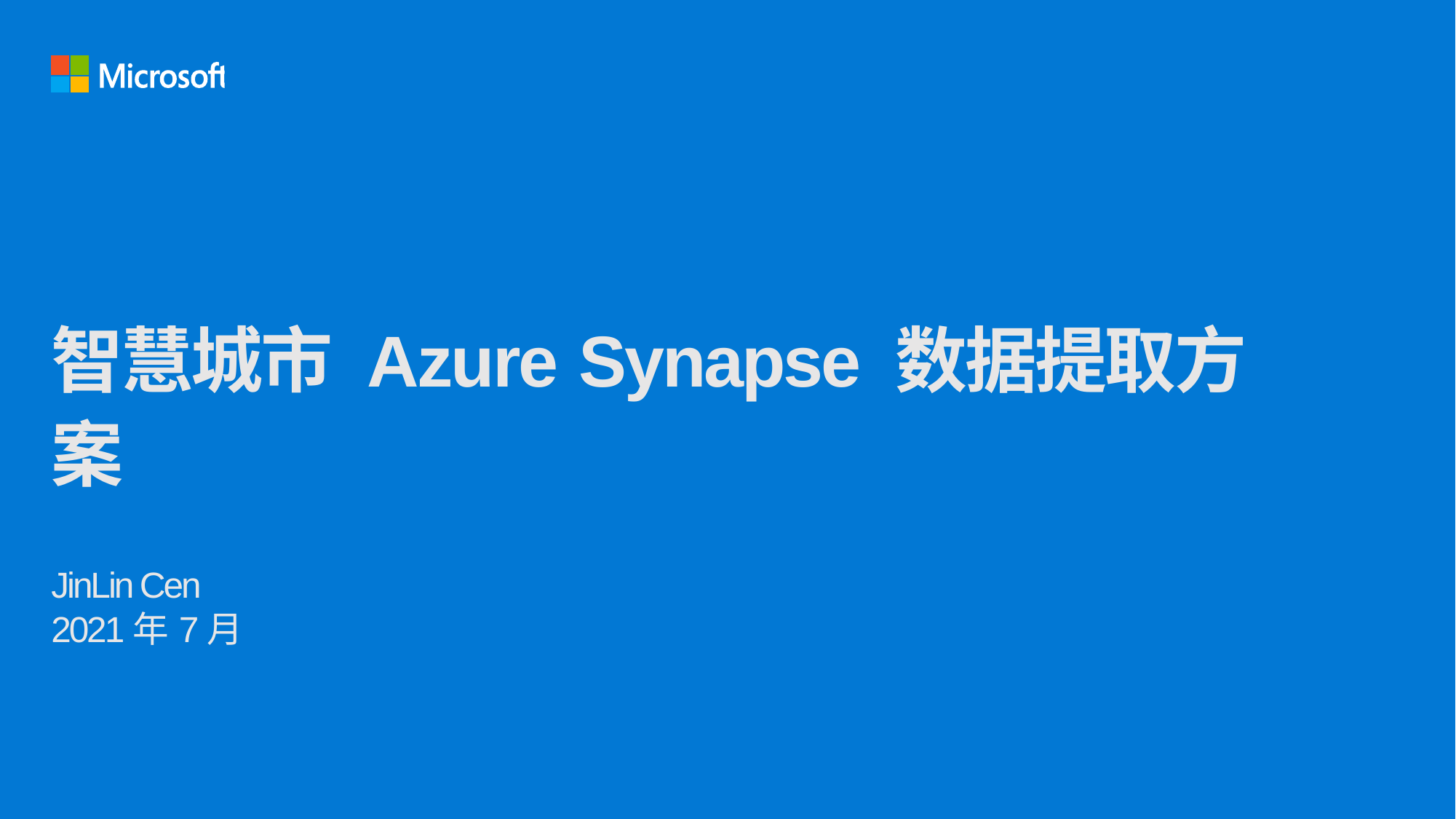

# 智慧城市 Azure Synapse 数据提取方案 JinLin Cen 2021年7月